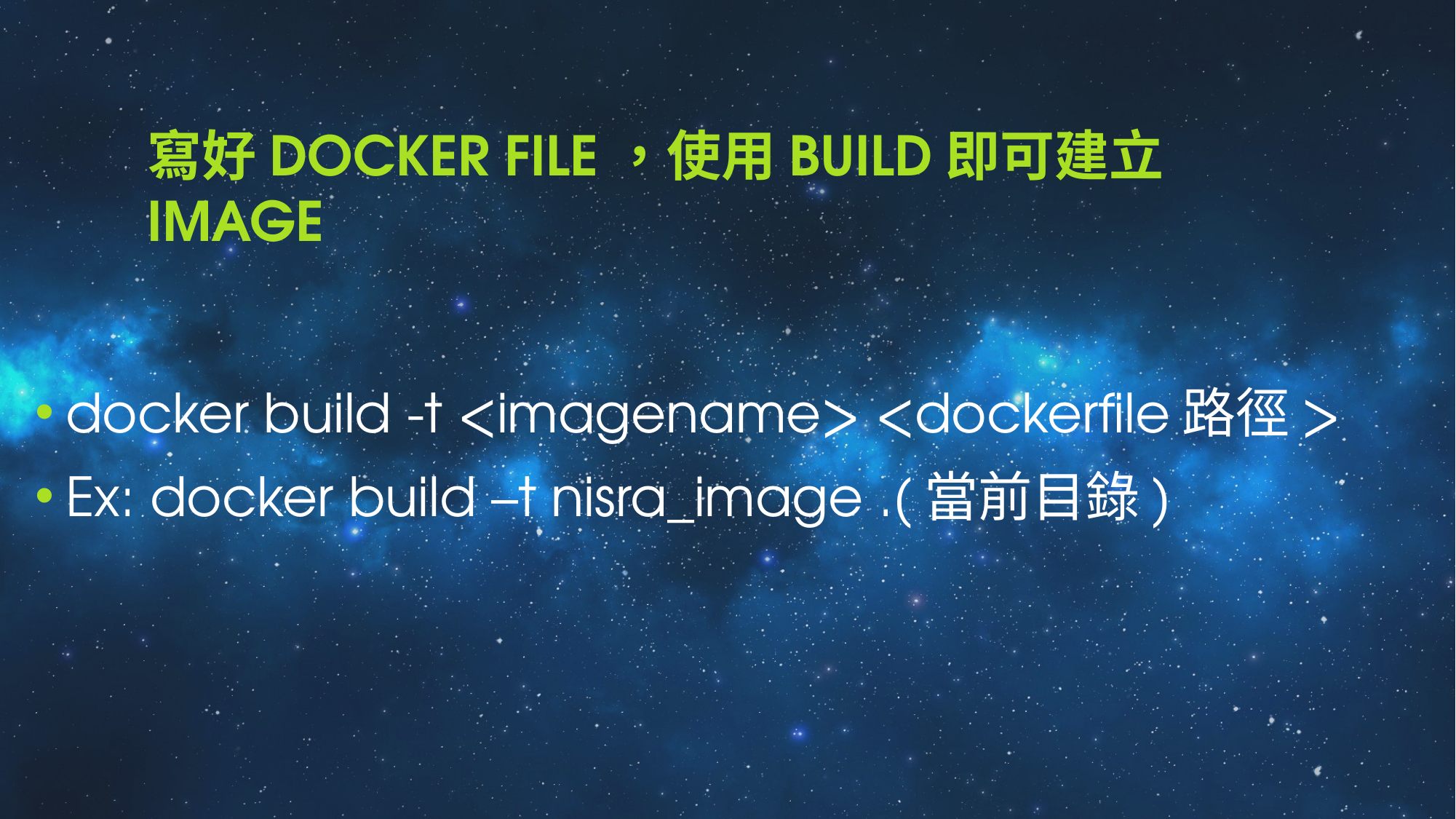

# 寫好docker FILE，使用build即可建立image
docker build -t <imagename> <dockerfile路徑>
Ex: docker build –t nisra_image .(當前目錄)